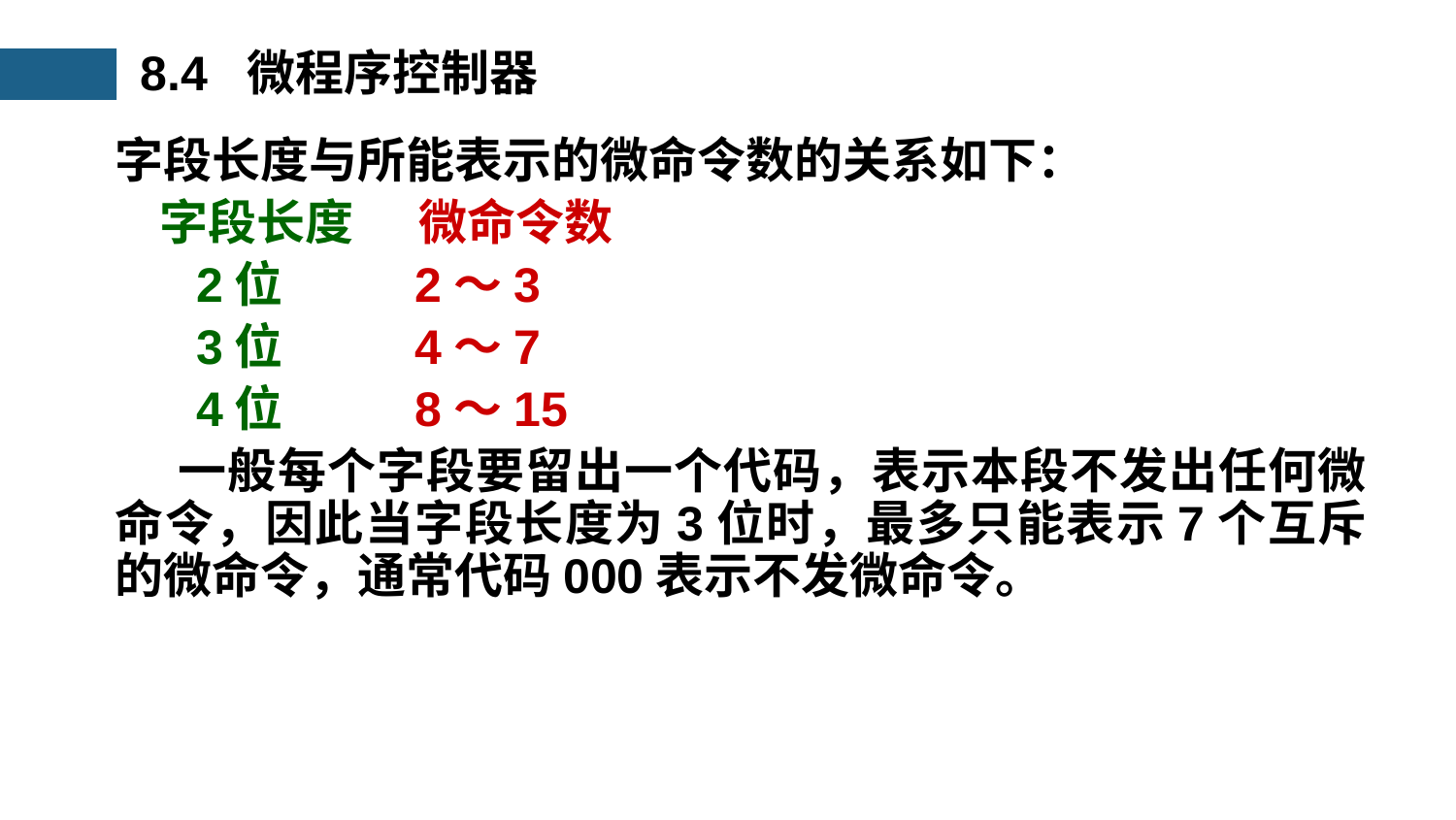

8.4  微程序控制器
	字段长度与所能表示的微命令数的关系如下：
        字段长度      微命令数
          2位           2～3
          3位           4～7
          4位           8～15
  	    一般每个字段要留出一个代码，表示本段不发出任何微命令，因此当字段长度为3位时，最多只能表示7个互斥的微命令，通常代码000表示不发微命令。